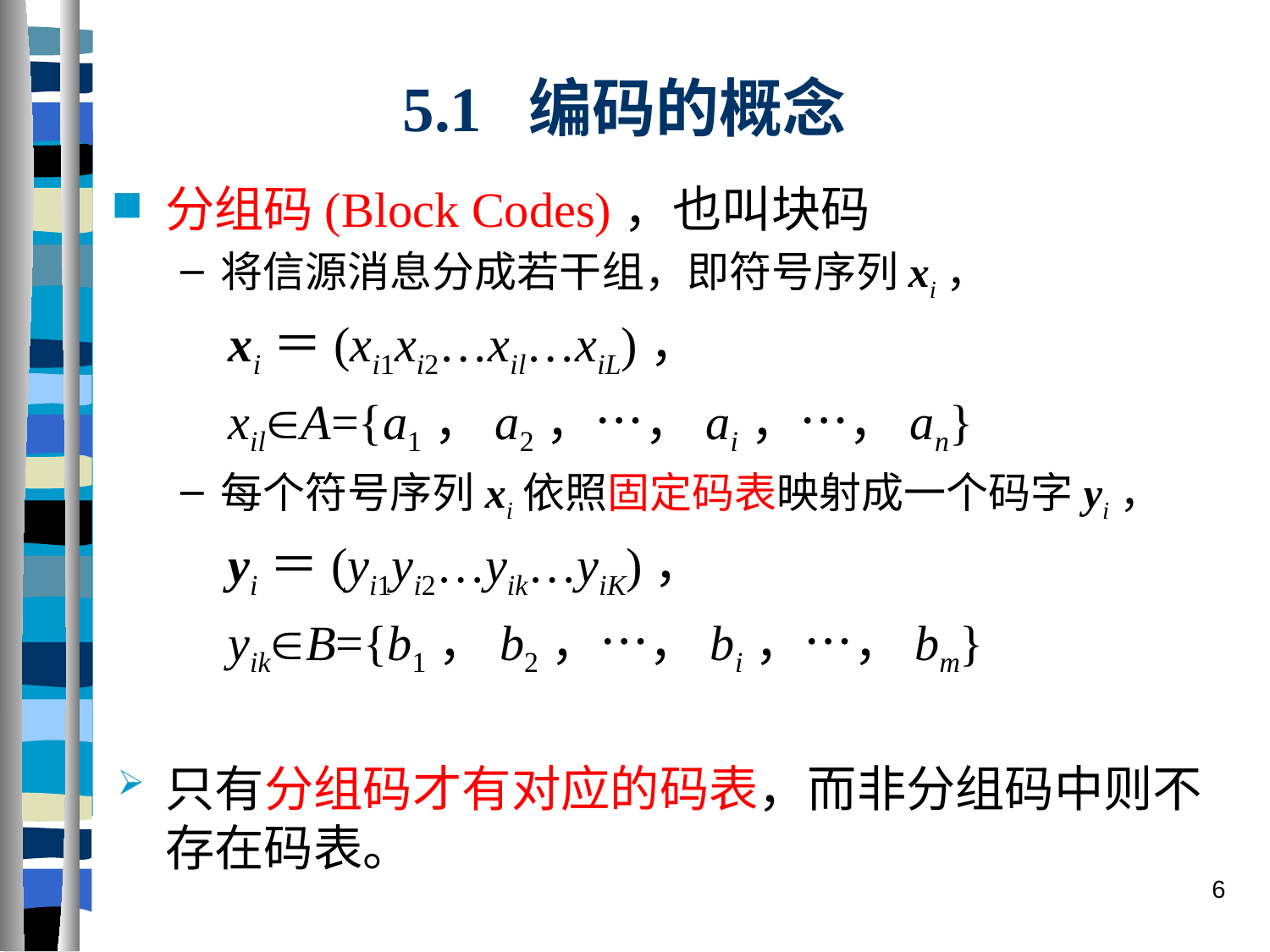

# 5.1  编码的概念
分组码(Block Codes)，也叫块码
将信源消息分成若干组，即符号序列xi，
         xi＝(xi1xi2…xil…xiL)，
         xil∈A={a1，a2，…，ai，…，an}
每个符号序列xi依照固定码表映射成一个码字yi，
         yi＝(yi1yi2…yik…yiK)，
         yik∈B={b1，b2，…，bi，…，bm}

只有分组码才有对应的码表，而非分组码中则不存在码表。
6